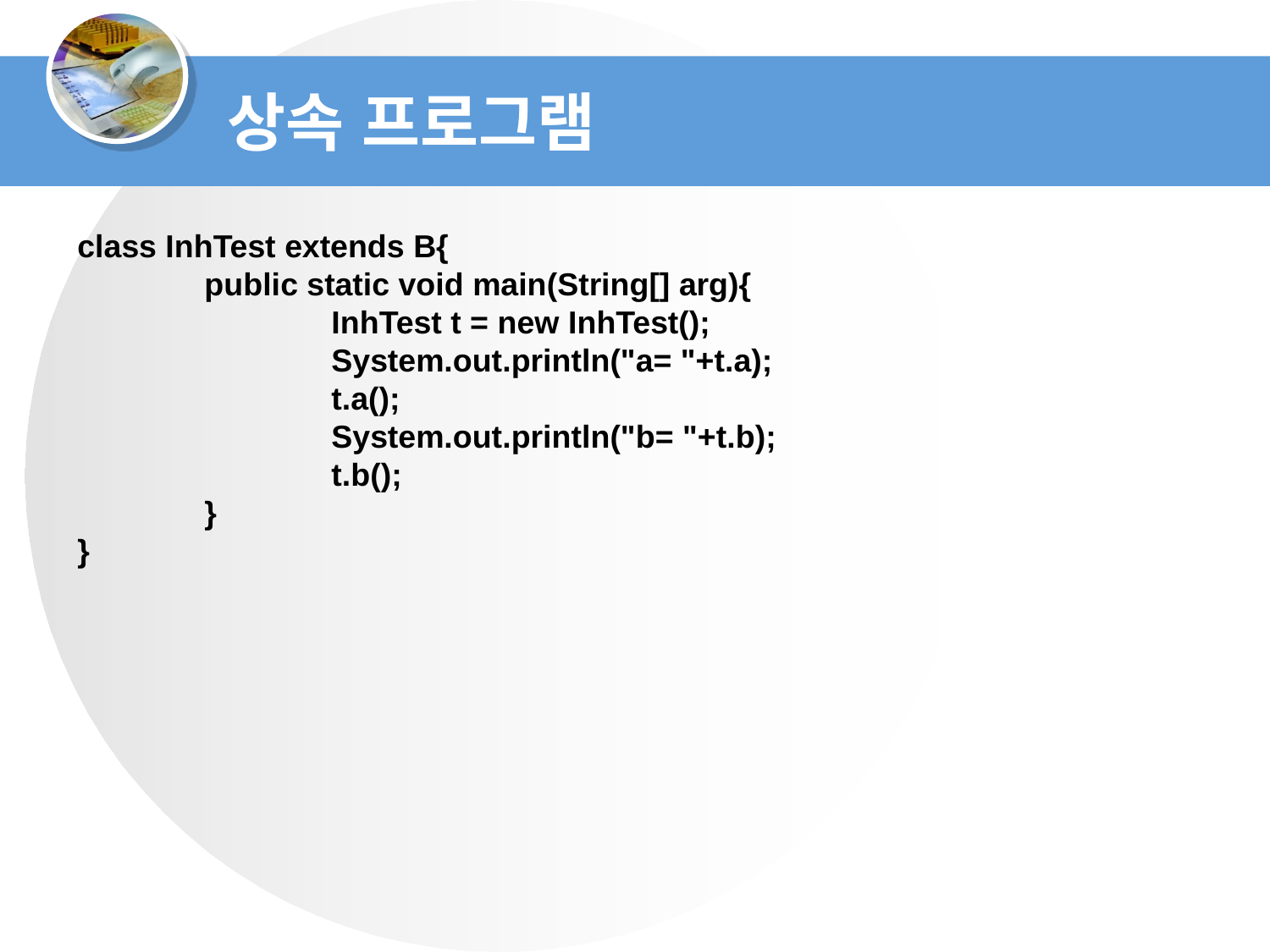

상속 프로그램
class InhTest extends B{
	public static void main(String[] arg){
		InhTest t = new InhTest();
		System.out.println("a= "+t.a);
		t.a();
		System.out.println("b= "+t.b);
		t.b();
	}
}